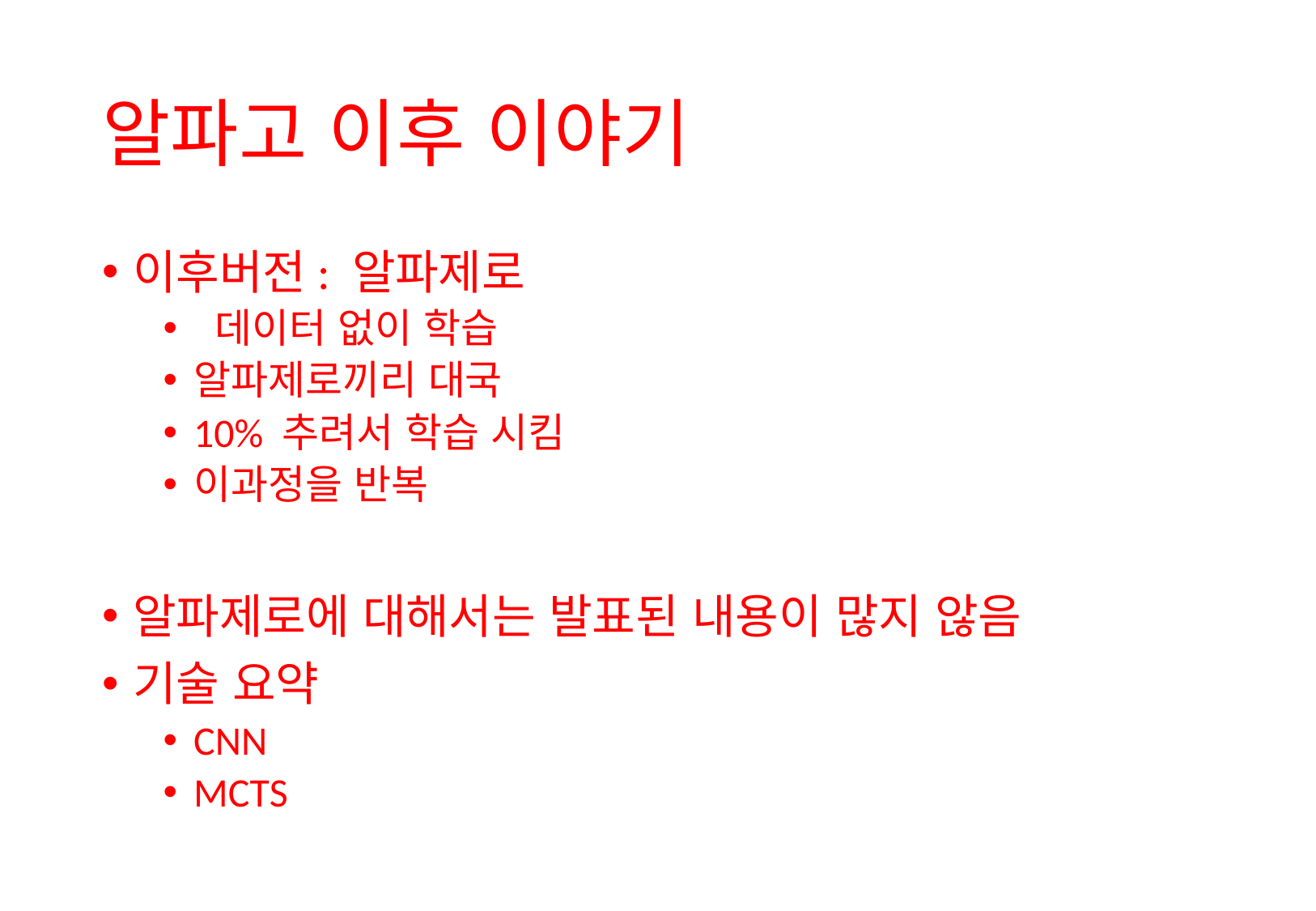

# 알파고 이후 이야기
이후버전: 알파제로
 데이터 없이 학습
알파제로끼리 대국
10% 추려서 학습 시킴
이과정을 반복

알파제로에 대해서는 발표된 내용이 많지 않음
기술 요약
CNN
MCTS